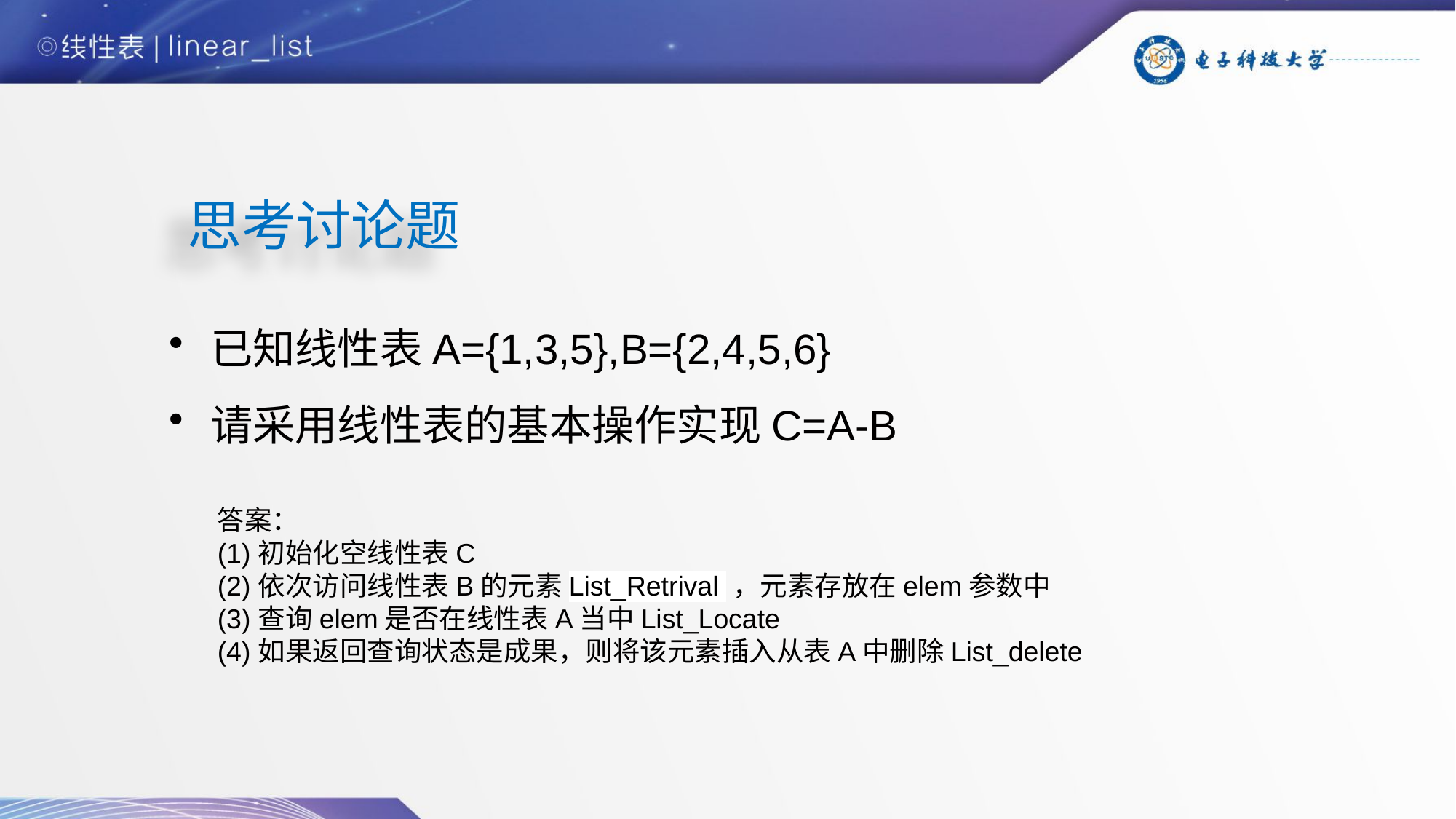

# 思考讨论题
已知线性表A={1,3,5},B={2,4,5,6}
请采用线性表的基本操作实现C=A-B
答案：
初始化空线性表C
依次访问线性表B的元素List_Retrival ，元素存放在elem参数中
查询elem是否在线性表A当中List_Locate
如果返回查询状态是成果，则将该元素插入从表A中删除List_delete